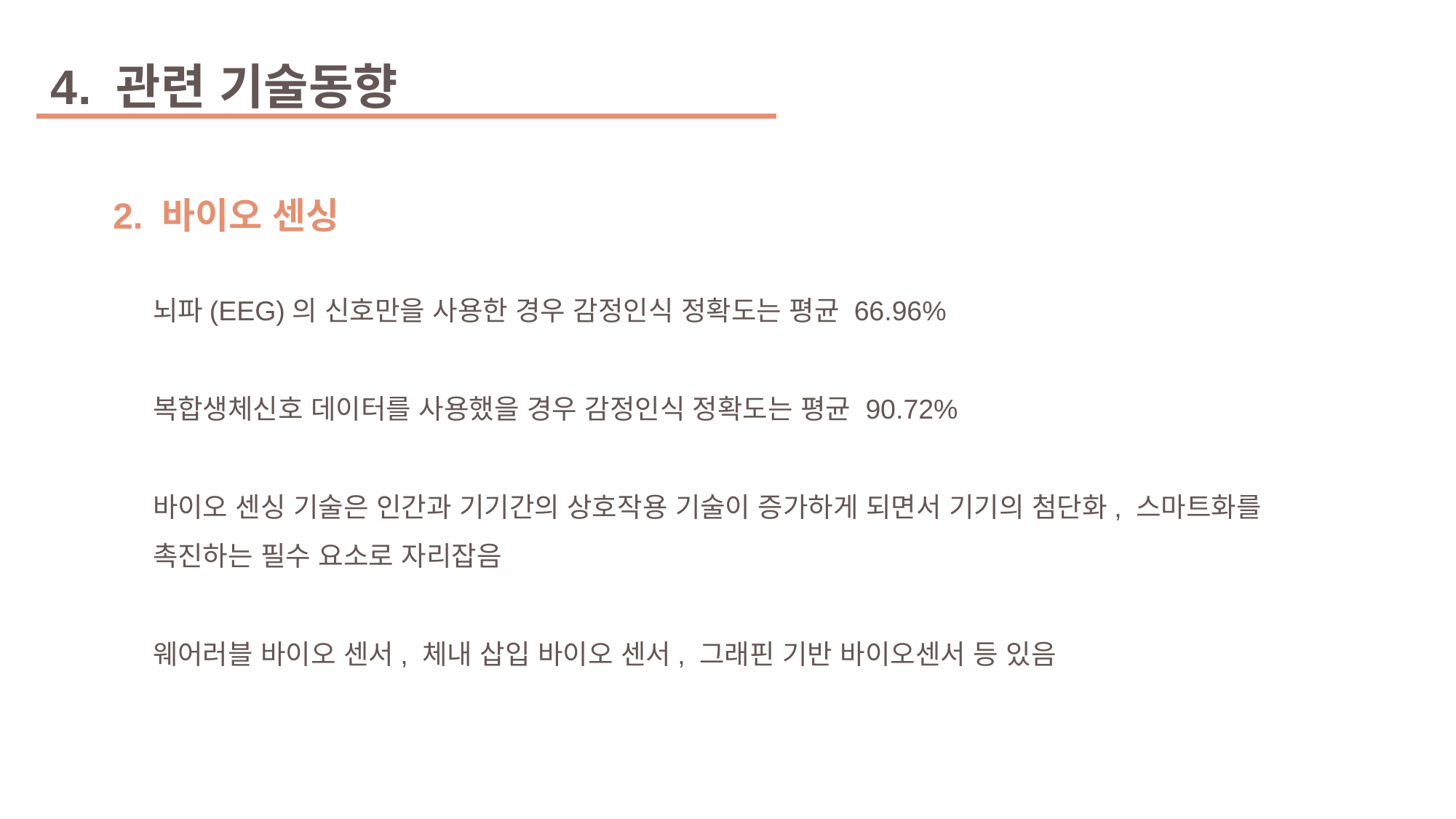

4. 관련 기술동향
2. 바이오 센싱
뇌파(EEG)의 신호만을 사용한 경우 감정인식 정확도는 평균 66.96%

복합생체신호 데이터를 사용했을 경우 감정인식 정확도는 평균 90.72%

바이오 센싱 기술은 인간과 기기간의 상호작용 기술이 증가하게 되면서 기기의 첨단화, 스마트화를 촉진하는 필수 요소로 자리잡음

웨어러블 바이오 센서, 체내 삽입 바이오 센서, 그래핀 기반 바이오센서 등 있음